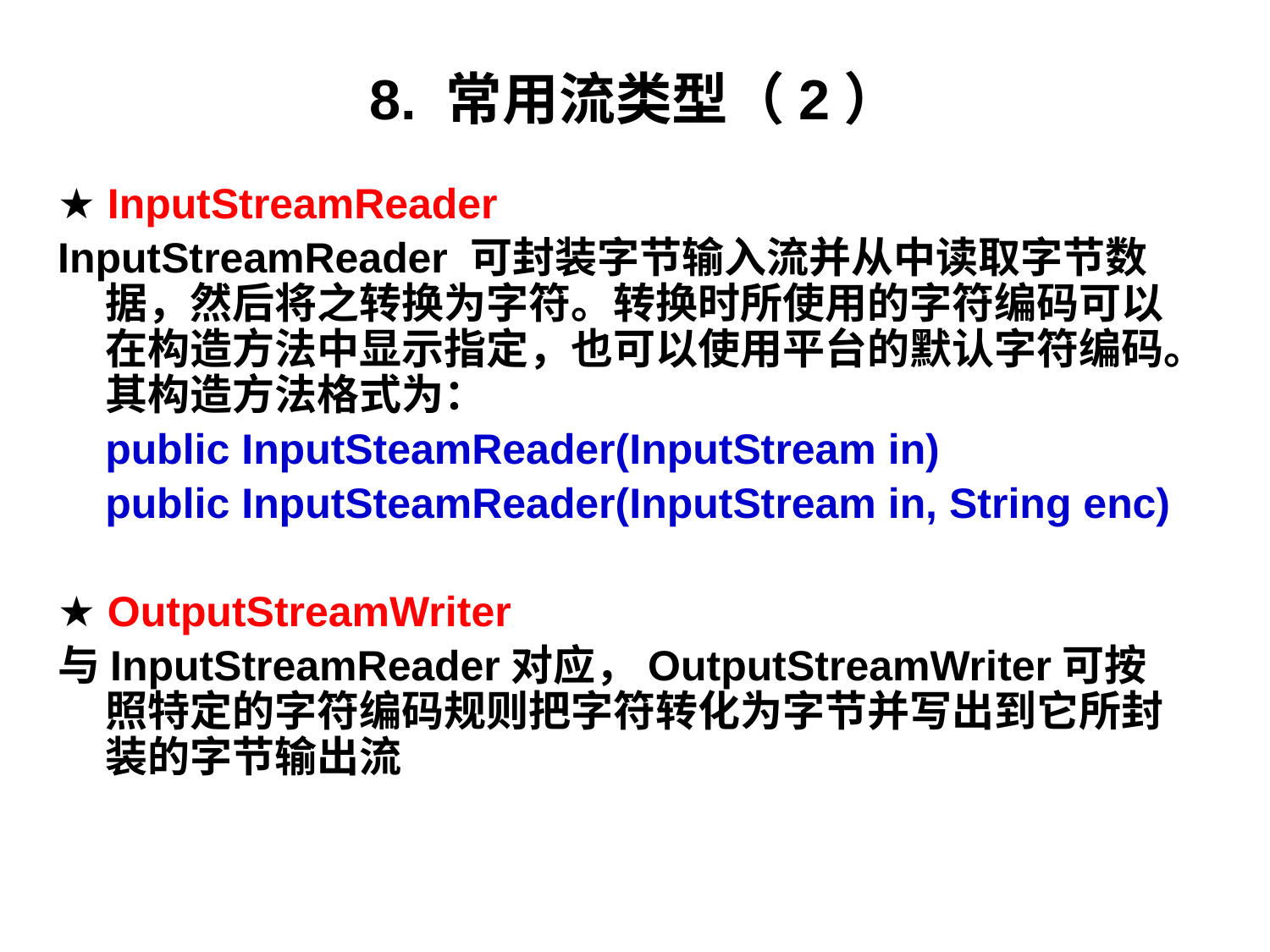

# 8. 常用流类型（2）
★ InputStreamReader
InputStreamReader 可封装字节输入流并从中读取字节数据，然后将之转换为字符。转换时所使用的字符编码可以在构造方法中显示指定，也可以使用平台的默认字符编码。其构造方法格式为：
	public InputSteamReader(InputStream in)
	public InputSteamReader(InputStream in, String enc)

★ OutputStreamWriter
与InputStreamReader对应，OutputStreamWriter可按照特定的字符编码规则把字符转化为字节并写出到它所封装的字节输出流